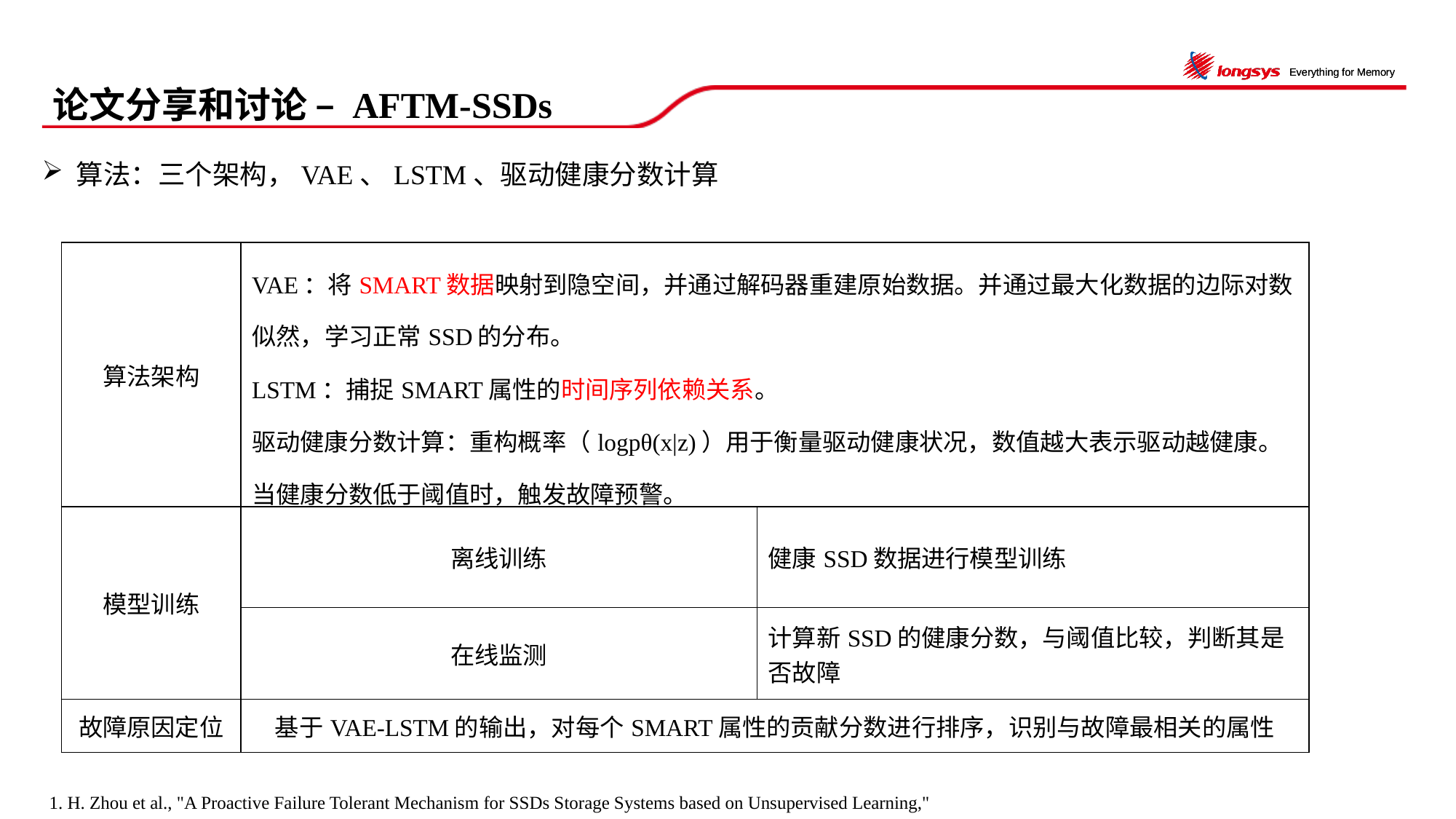

# 论文分享和讨论 – AFTM-SSDs
算法：三个架构，VAE、LSTM、驱动健康分数计算
| 算法架构 | VAE：将SMART数据映射到隐空间，并通过解码器重建原始数据。并通过最大化数据的边际对数似然，学习正常SSD的分布。 LSTM：捕捉SMART属性的时间序列依赖关系。 驱动健康分数计算：重构概率（logpθ(x|z)）用于衡量驱动健康状况，数值越大表示驱动越健康。当健康分数低于阈值时，触发故障预警。 |  |
| --- | --- | --- |
| 模型训练 | 离线训练 | 健康SSD数据进行模型训练 |
|  | 在线监测 | 计算新SSD的健康分数，与阈值比较，判断其是否故障 |
| 故障原因定位 | 基于VAE-LSTM的输出，对每个SMART属性的贡献分数进行排序，识别与故障最相关的属性 |  |
1. H. Zhou et al., "A Proactive Failure Tolerant Mechanism for SSDs Storage Systems based on Unsupervised Learning,"